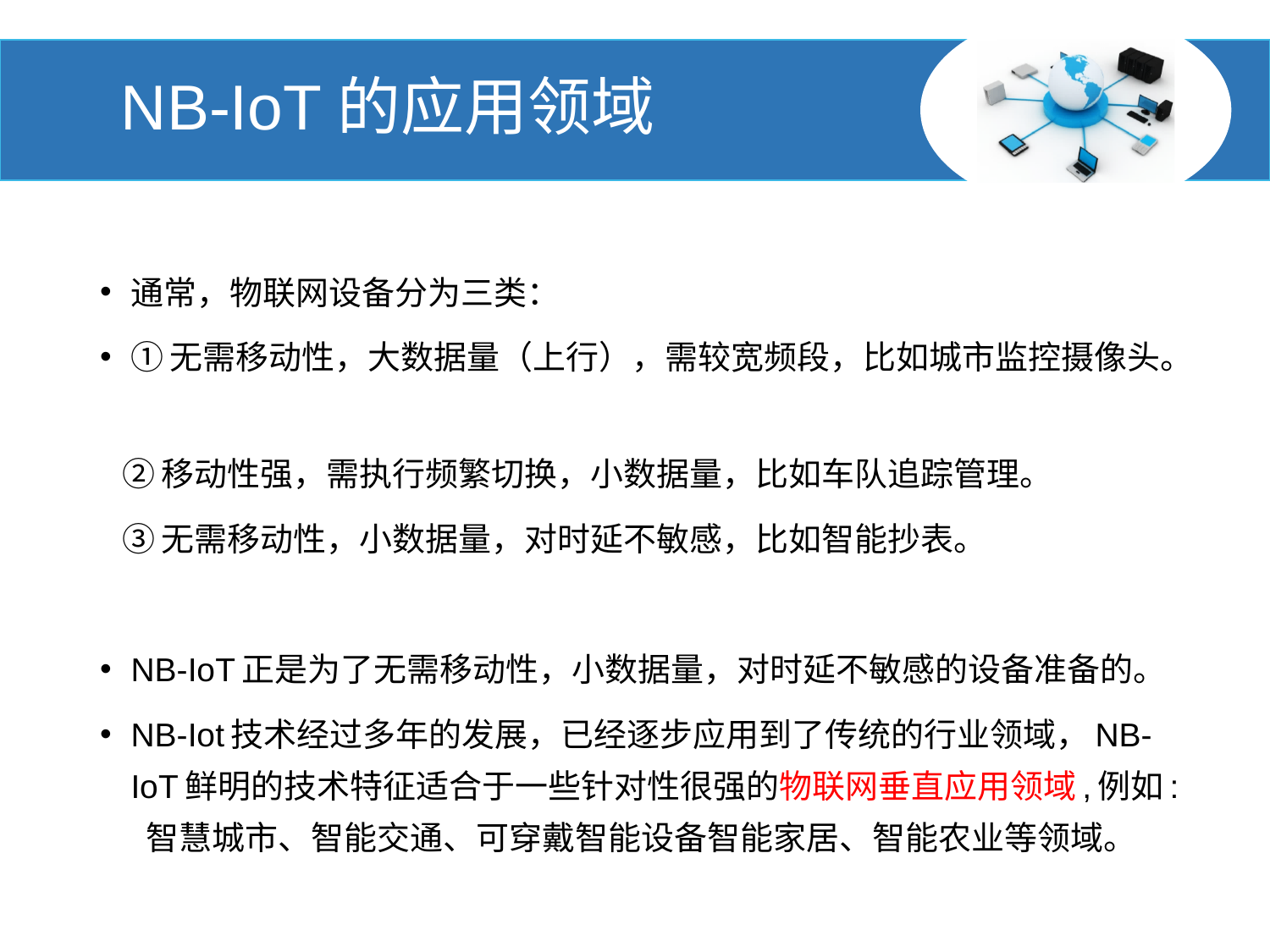

# NB-IoT的应用领域
通常，物联网设备分为三类：
①无需移动性，大数据量（上行），需较宽频段，比如城市监控摄像头。
   ②移动性强，需执行频繁切换，小数据量，比如车队追踪管理。
   ③无需移动性，小数据量，对时延不敏感，比如智能抄表。

NB-IoT正是为了无需移动性，小数据量，对时延不敏感的设备准备的。
NB-Iot技术经过多年的发展，已经逐步应用到了传统的行业领域，NB-IoT鲜明的技术特征适合于一些针对性很强的物联网垂直应用领域,例如: 智慧城市、智能交通、可穿戴智能设备智能家居、智能农业等领域。